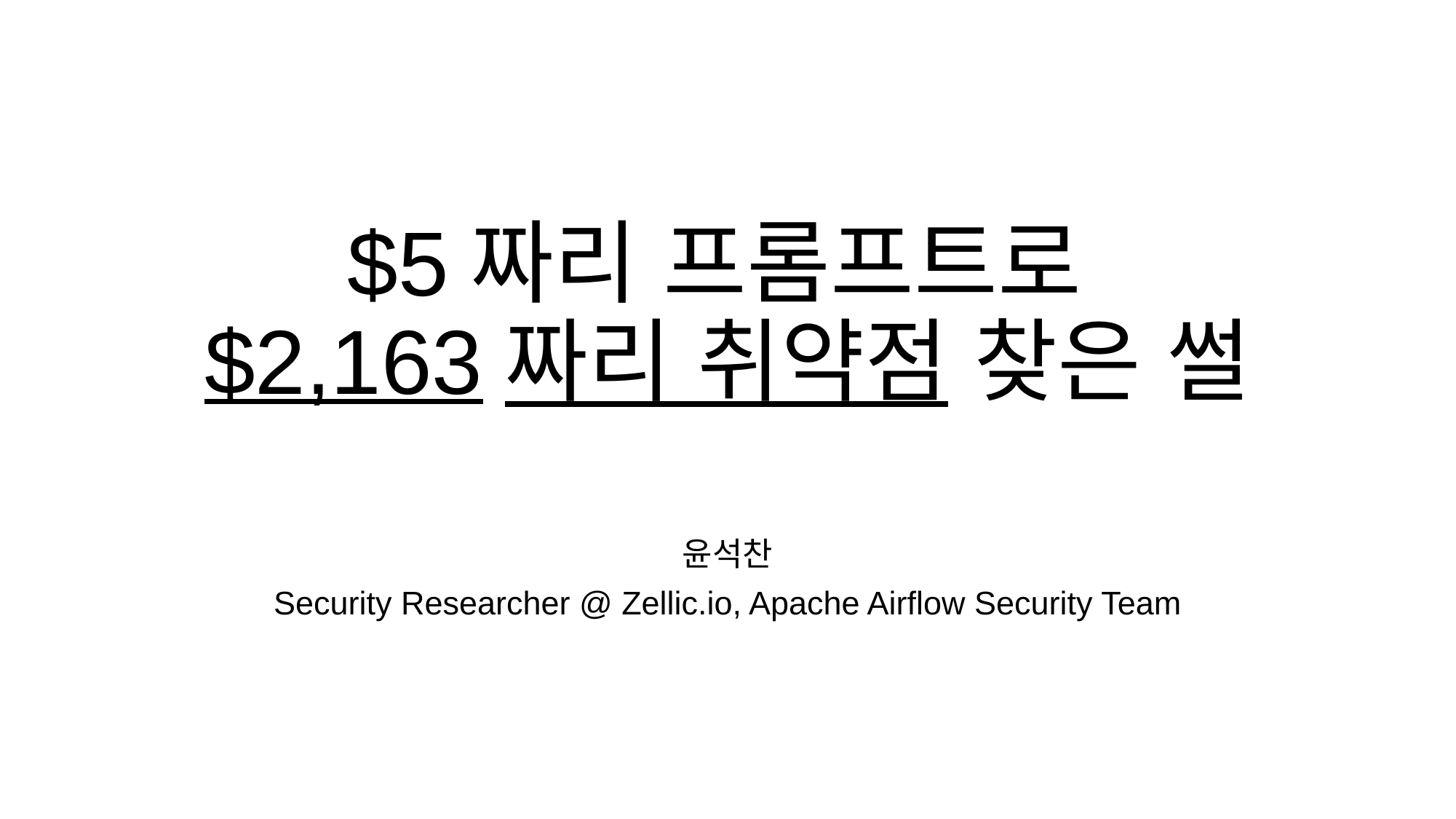

# $5짜리 프롬프트로 $2,163짜리 취약점 찾은 썰

윤석찬
Security Researcher @ Zellic.io, Apache Airflow Security Team